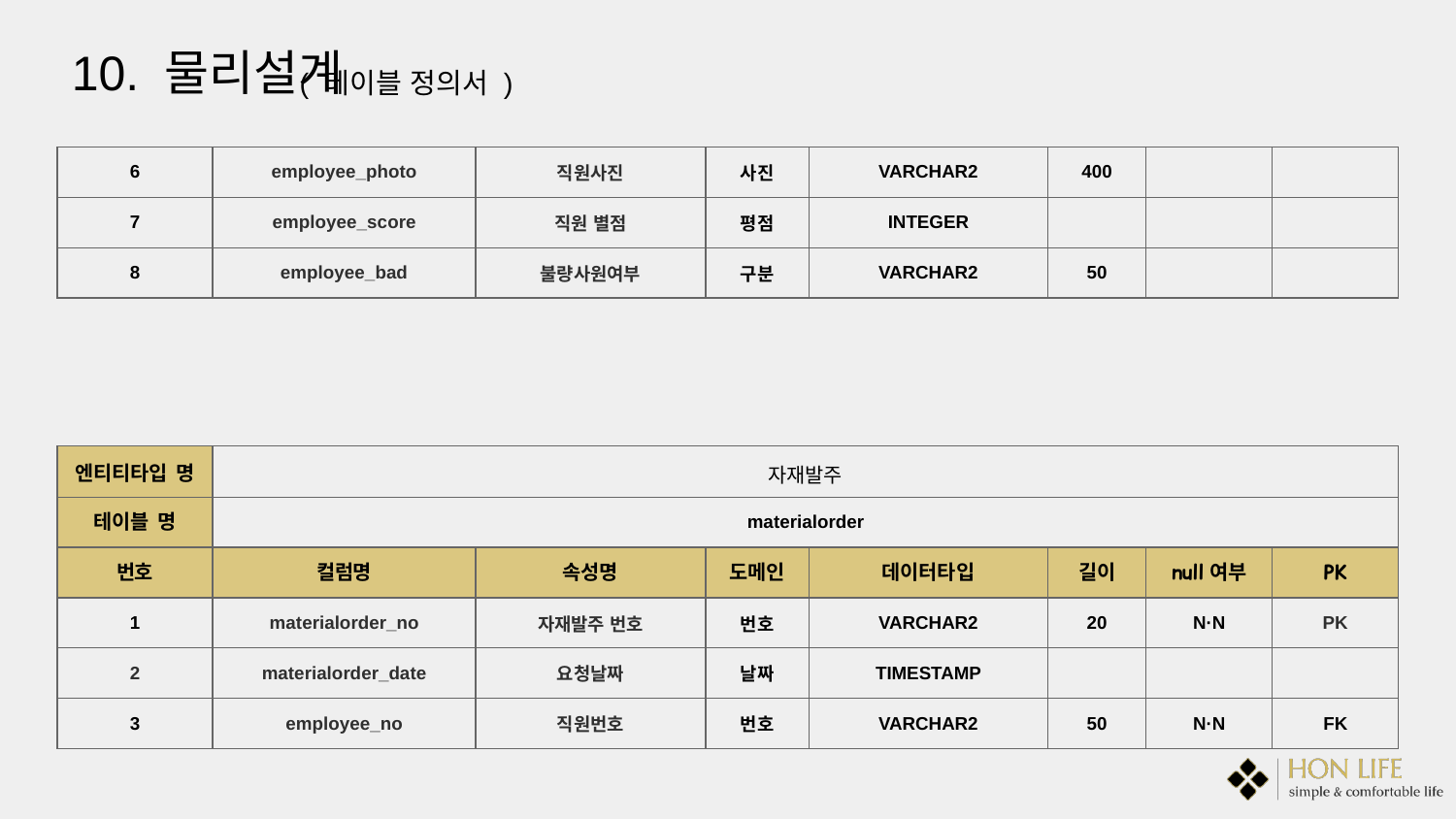

10. 물리설계
( 테이블 정의서 )

| 6 | employee\_photo | 직원사진 | 사진 | VARCHAR2 | 400 |  |  |
| --- | --- | --- | --- | --- | --- | --- | --- |
| 7 | employee\_score | 직원 별점 | 평점 | INTEGER |  |  |  |
| 8 | employee\_bad | 불량사원여부 | 구분 | VARCHAR2 | 50 |  |  |
| 엔티티타입 명 | 자재발주 |  |  |  |  |  |  |
| --- | --- | --- | --- | --- | --- | --- | --- |
| 테이블 명 | materialorder |  |  |  |  |  |  |
| 번호 | 컬럼명 | 속성명 | 도메인 | 데이터타입 | 길이 | null여부 | PK |
| 1 | materialorder\_no | 자재발주 번호 | 번호 | VARCHAR2 | 20 | N·N | PK |
| 2 | materialorder\_date | 요청날짜 | 날짜 | TIMESTAMP |  |  |  |
| 3 | employee\_no | 직원번호 | 번호 | VARCHAR2 | 50 | N·N | FK |